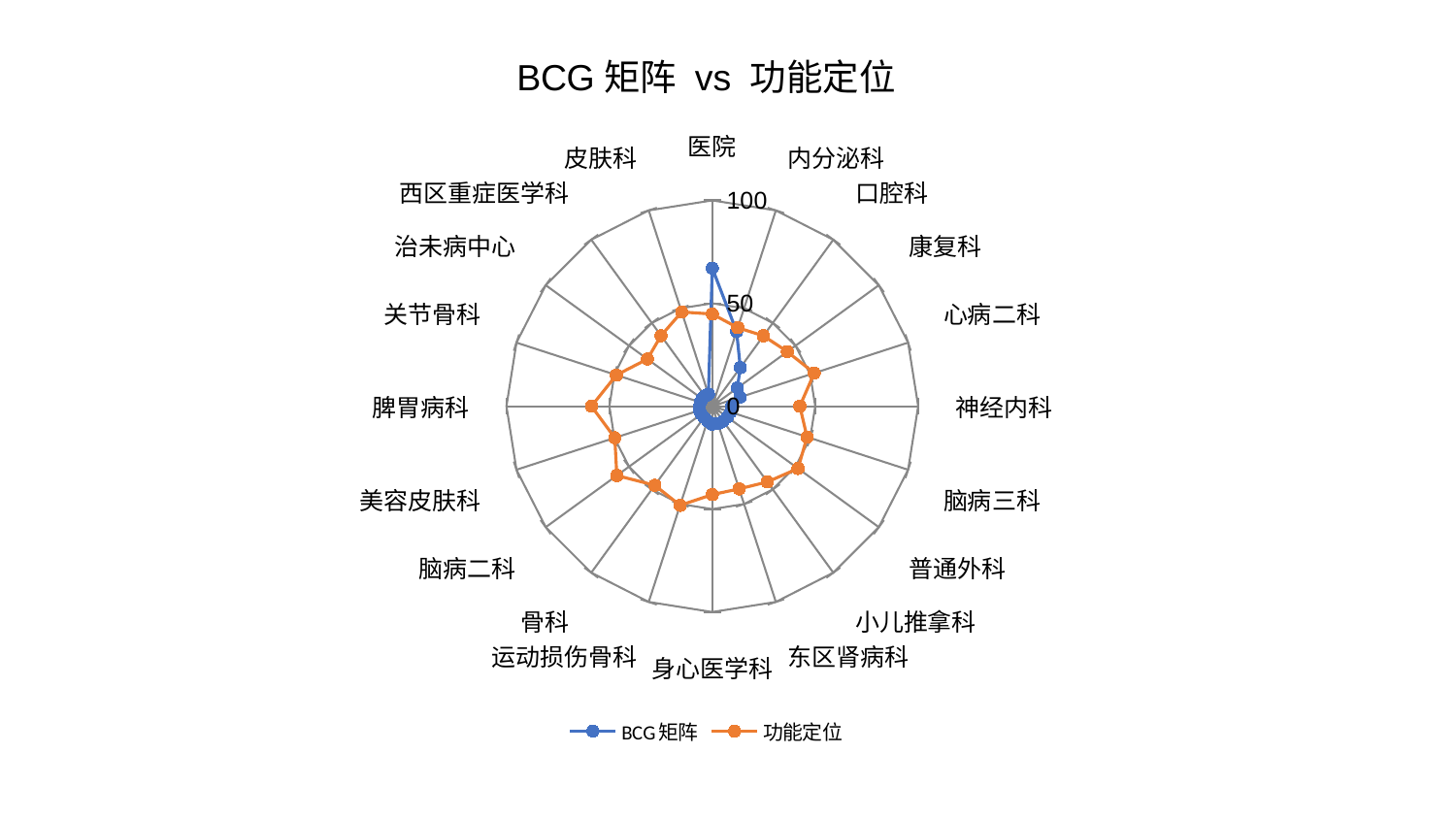

### Chart: BCG矩阵 vs 功能定位

| Category | BCG矩阵 | 功能定位 |
|---|---|---|
| 医院 | 67.06105423361295 | 44.770221157158254 |
| 内分泌科 | 38.20292907102535 | 40.09088224295847 |
| 口腔科 | 23.18640966380584 | 42.285048405988285 |
| 康复科 | 15.06668663056069 | 45.06809535980489 |
| 心病二科 | 14.183771585618265 | 52.07191807789394 |
| 神经内科 | 9.557108971866363 | 42.536866910181644 |
| 脑病三科 | 9.365139365319676 | 48.41186095452554 |
| 普通外科 | 9.062497625164154 | 51.49429289281524 |
| 小儿推拿科 | 9.028970049363458 | 45.50689998410321 |
| 东区肾病科 | 8.907798386749604 | 42.242328489112666 |
| 身心医学科 | 8.715327355853098 | 42.96033183785203 |
| 运动损伤骨科 | 7.553396174520592 | 50.66095428409486 |
| 骨科 | 6.759592677072523 | 47.508852767511954 |
| 脑病二科 | 6.61070622325238 | 57.31710333600228 |
| 美容皮肤科 | 6.546105628525593 | 49.81067439620868 |
| 脾胃病科 | 6.1946645019857725 | 58.69327096920498 |
| 关节骨科 | 6.17677444079353 | 48.99273219464036 |
| 治未病中心 | 6.127646364289714 | 38.96006549530751 |
| 西区重症医学科 | 6.095921192826981 | 42.37053610237387 |
| 皮肤科 | 6.087417244942017 | 48.132288293356005 |
77